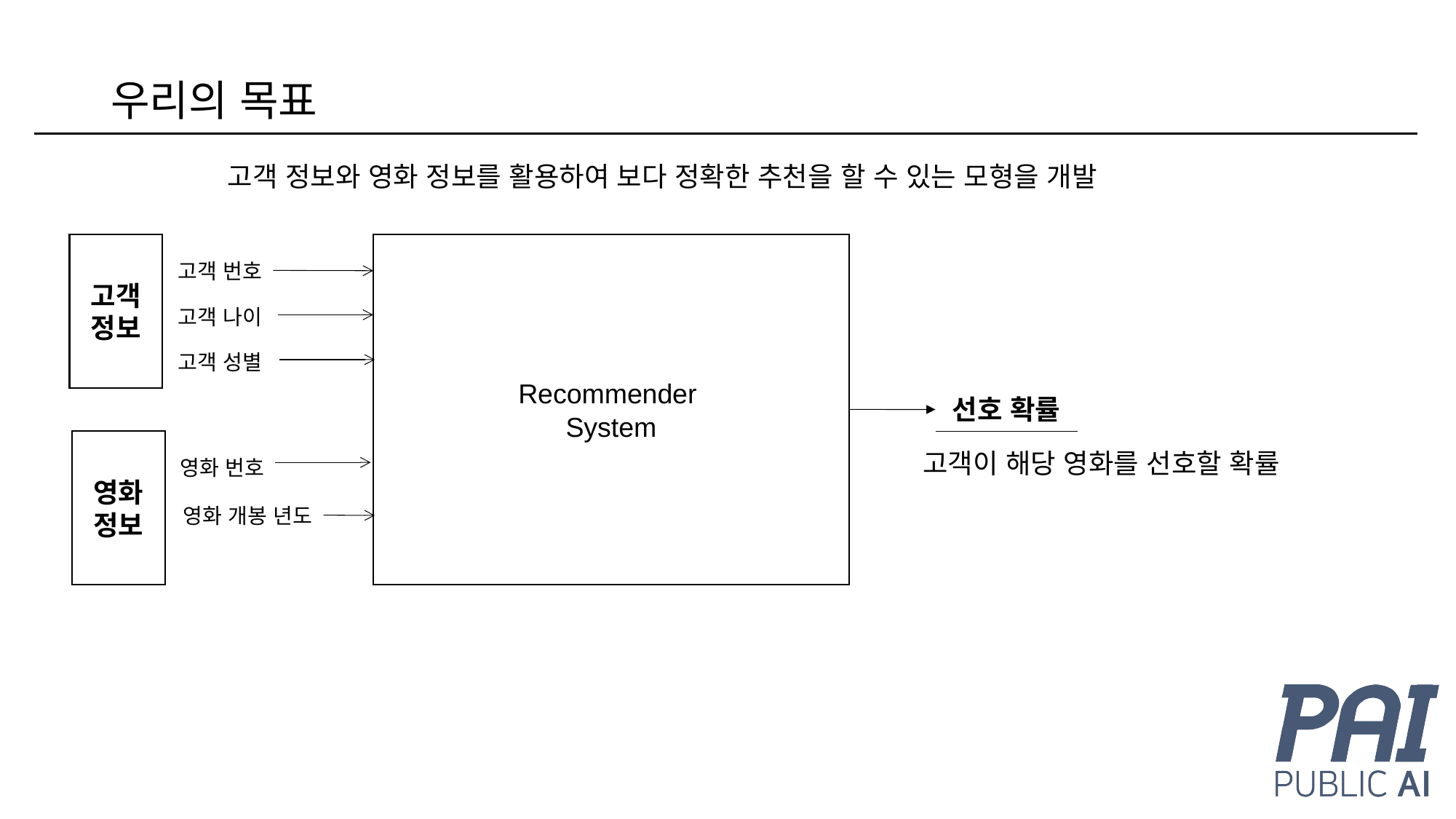

# 우리의 목표
고객 정보와 영화 정보를 활용하여 보다 정확한 추천을 할 수 있는 모형을 개발
고객
정보
Recommender
System
고객 번호
고객 나이
고객 성별
선호 확률
영화
정보
고객이 해당 영화를 선호할 확률
영화 번호
영화 개봉 년도